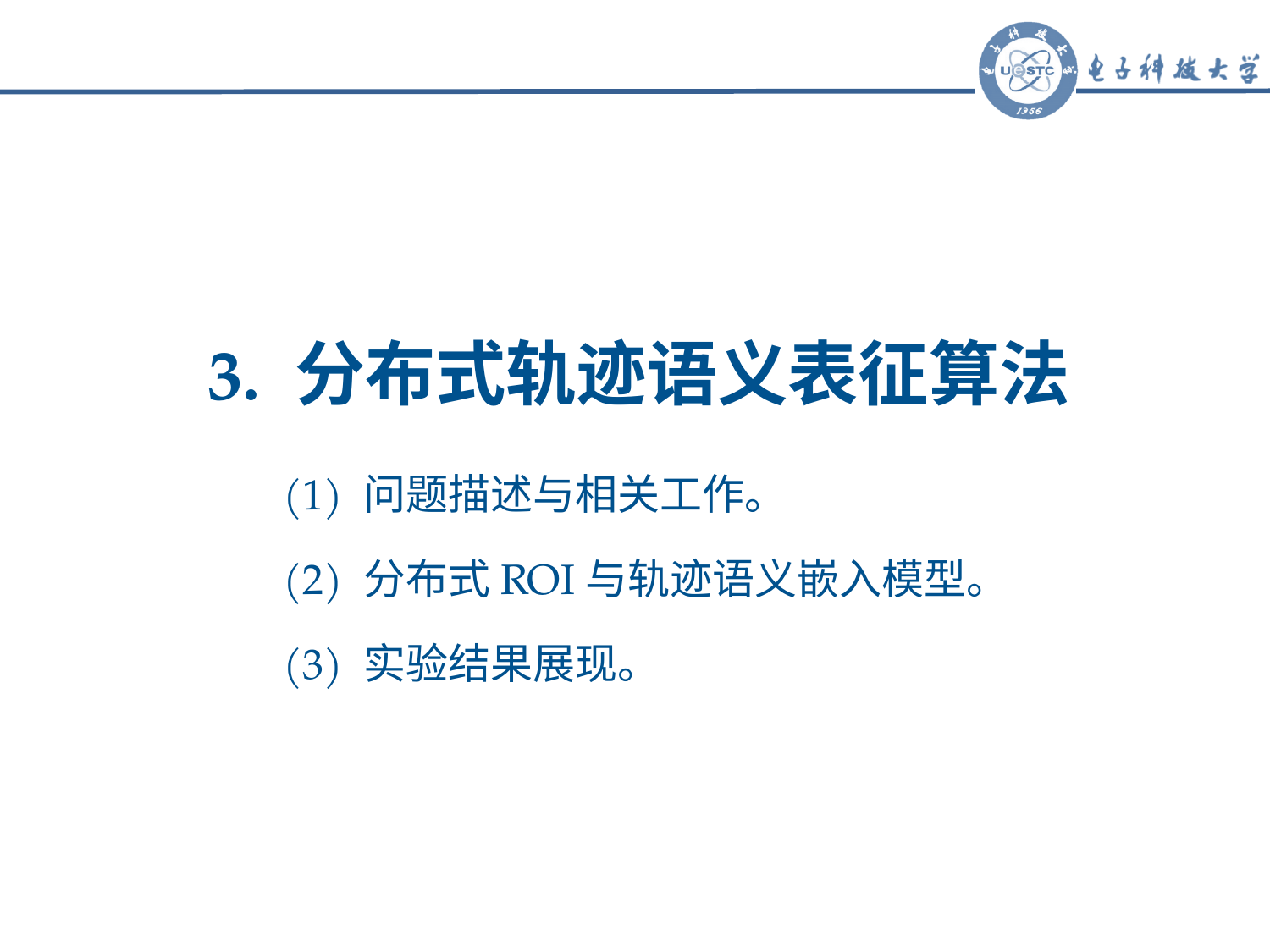

3. 分布式轨迹语义表征算法

(1) 问题描述与相关工作。
(2) 分布式ROI与轨迹语义嵌入模型。
(3) 实验结果展现。